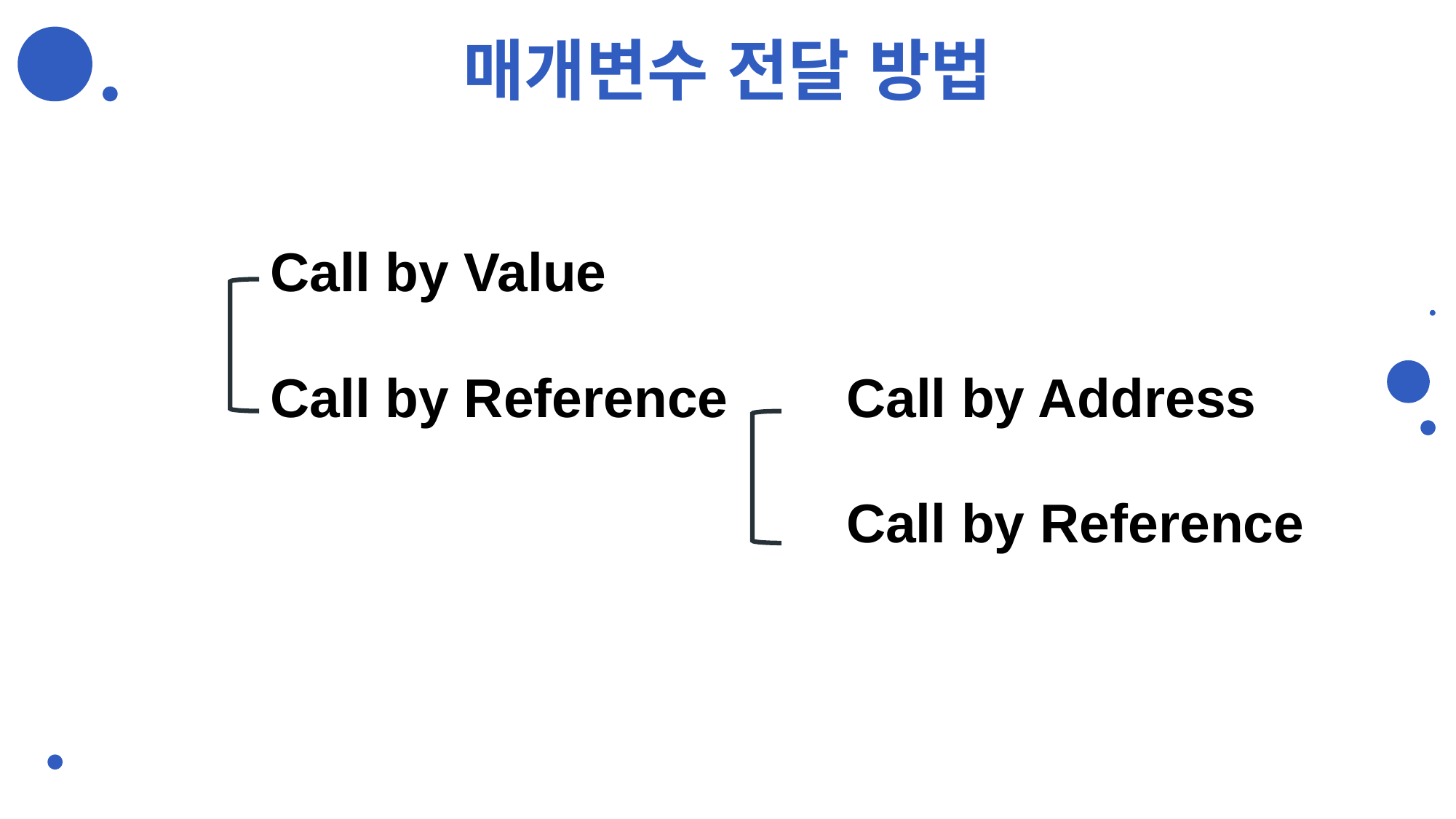

# 매개변수 전달 방법
Call by Value
Call by Reference 	  Call by Address
					  Call by Reference